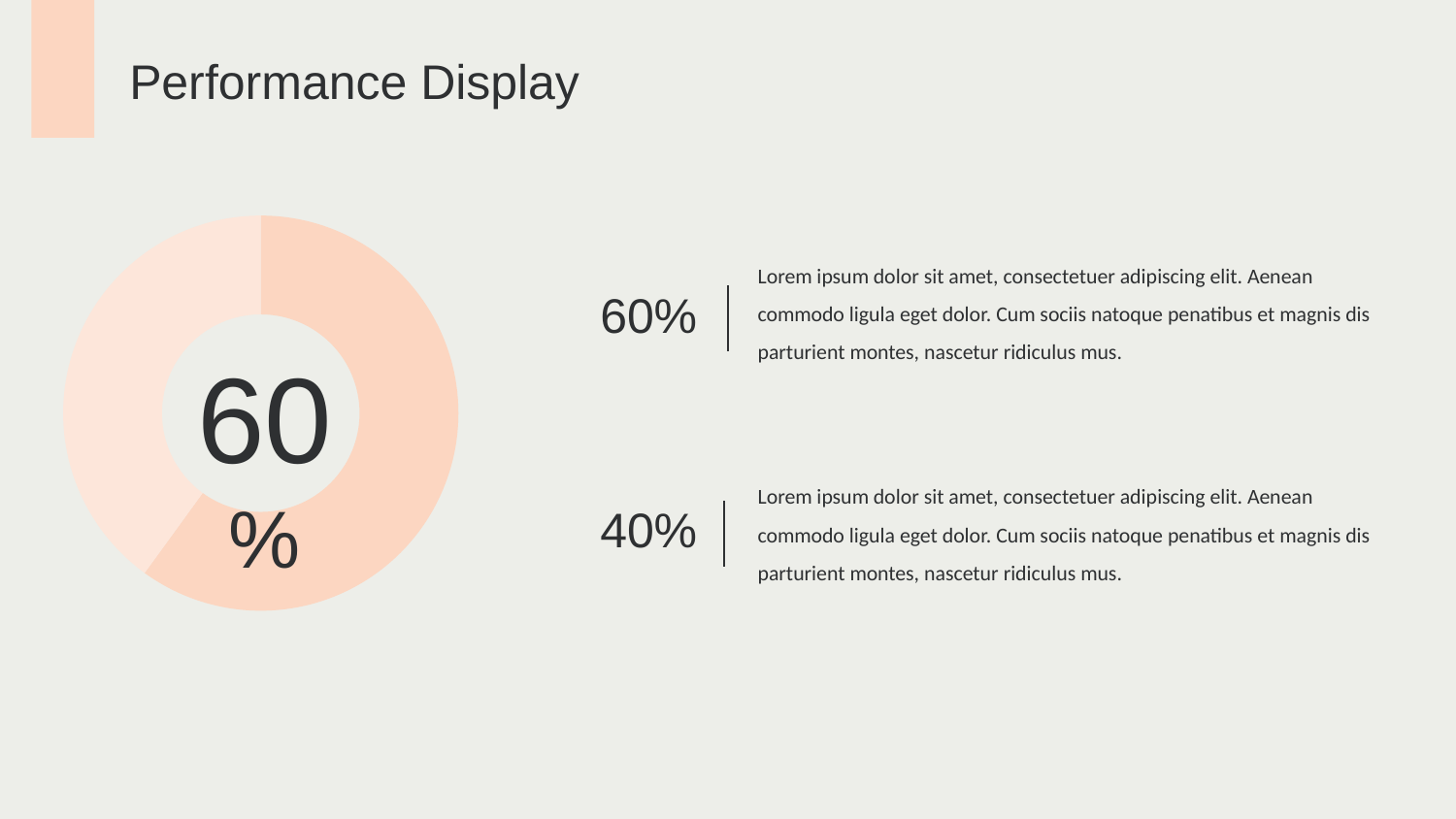

Performance Display

### Chart

| Category | 销售额 |
|---|---|
| 第一季度 | 6.0 |
| 第二季度 | 4.0 |
60%
Lorem ipsum dolor sit amet, consectetuer adipiscing elit. Aenean commodo ligula eget dolor. Cum sociis natoque penatibus et magnis dis parturient montes, nascetur ridiculus mus.
60%
Lorem ipsum dolor sit amet, consectetuer adipiscing elit. Aenean commodo ligula eget dolor. Cum sociis natoque penatibus et magnis dis parturient montes, nascetur ridiculus mus.
40%